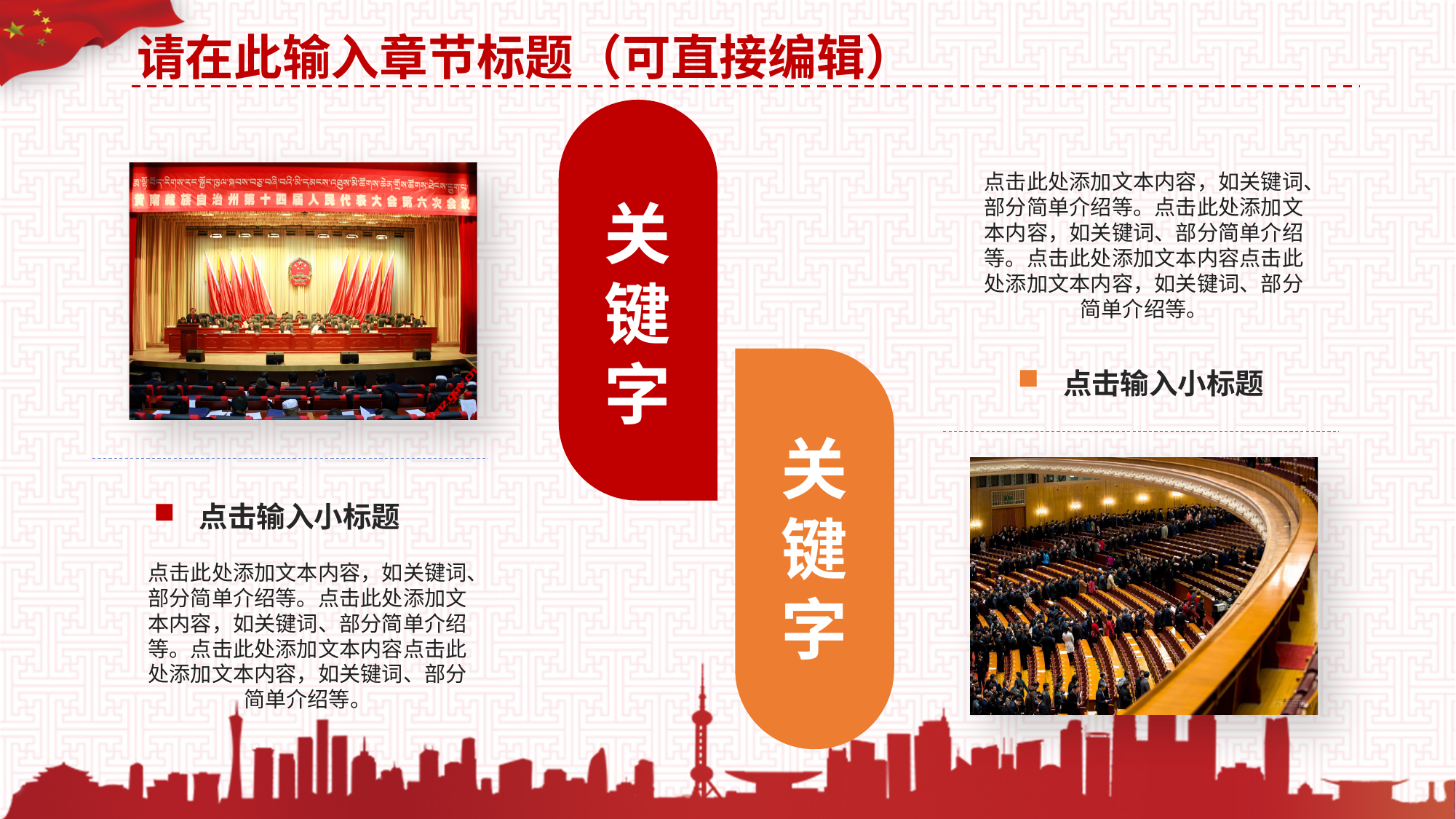

关
键
字

点击此处添加文本内容，如关键词、部分简单介绍等。点击此处添加文本内容，如关键词、部分简单介绍等。点击此处添加文本内容点击此处添加文本内容，如关键词、部分简单介绍等。

关
键
字
点击输入小标题

点击输入小标题
点击此处添加文本内容，如关键词、部分简单介绍等。点击此处添加文本内容，如关键词、部分简单介绍等。点击此处添加文本内容点击此处添加文本内容，如关键词、部分简单介绍等。